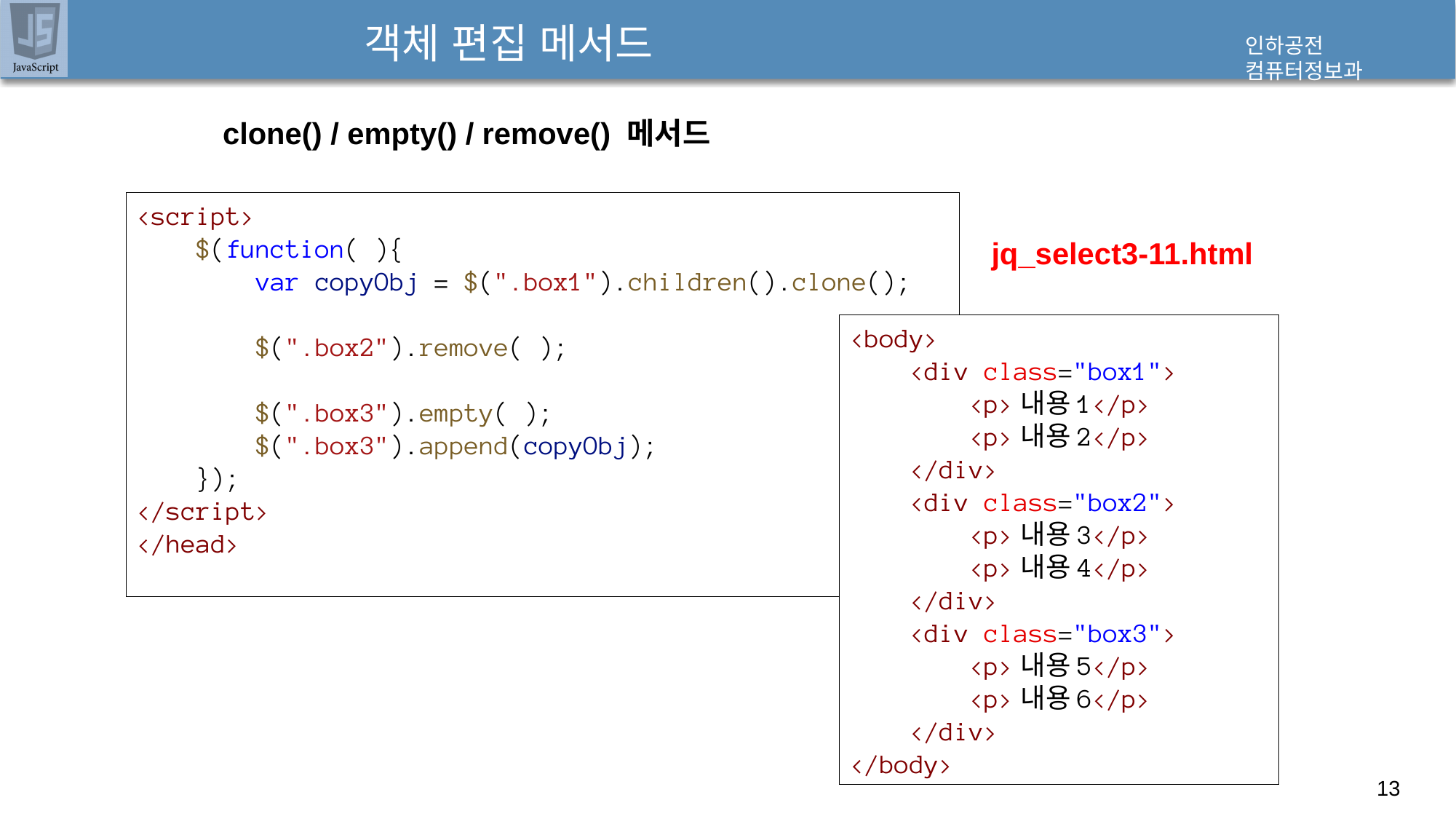

# 객체 편집 메서드
clone() / empty() / remove() 메서드
<script>
    $(function( ){
        var copyObj = $(".box1").children().clone();
        $(".box2").remove( );
        $(".box3").empty( );
        $(".box3").append(copyObj);
    });
</script>
</head>

jq_select3-11.html
<body>
    <div class="box1">
        <p>내용1</p>
        <p>내용2</p>
    </div>
    <div class="box2">
        <p>내용3</p>
        <p>내용4</p>
    </div>
    <div class="box3">
        <p>내용5</p>
        <p>내용6</p>
    </div>
</body>